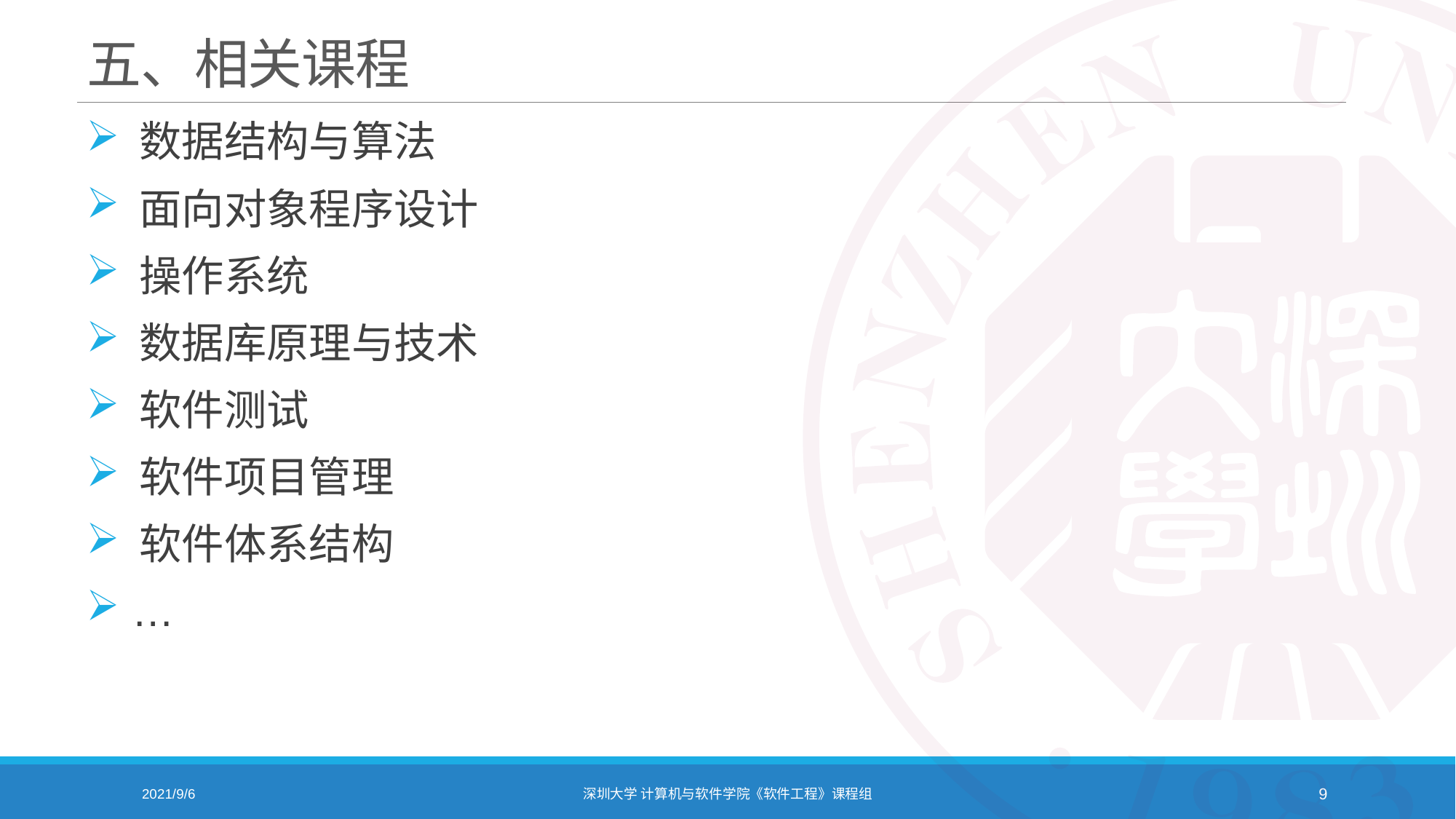

# 五、相关课程
 数据结构与算法
 面向对象程序设计
 操作系统
 数据库原理与技术
 软件测试
 软件项目管理
 软件体系结构
 …

2021/9/6
深圳大学 计算机与软件学院《软件工程》课程组
9